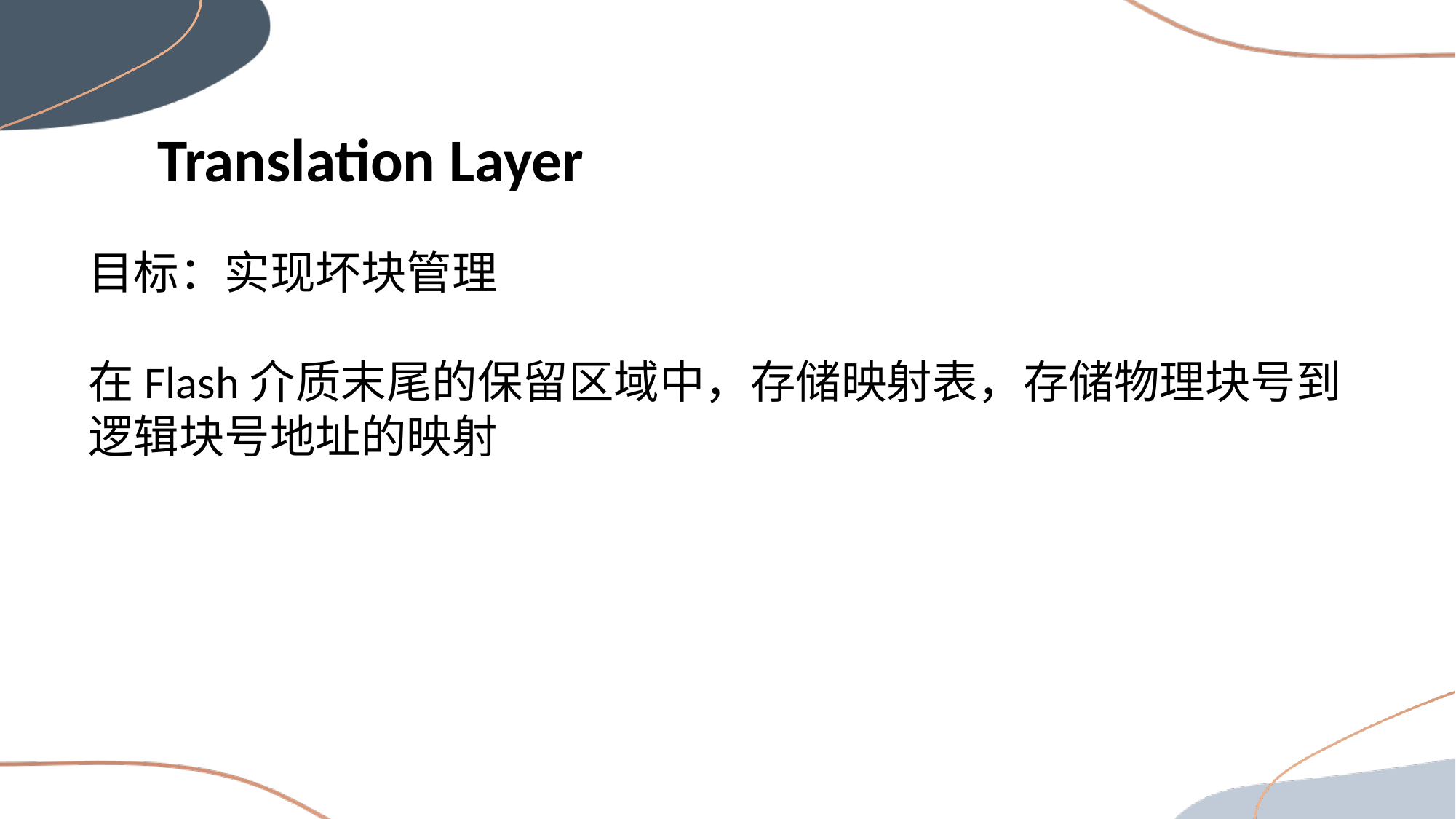

Translation Layer
目标：实现坏块管理

在Flash介质末尾的保留区域中，存储映射表，存储物理块号到逻辑块号地址的映射